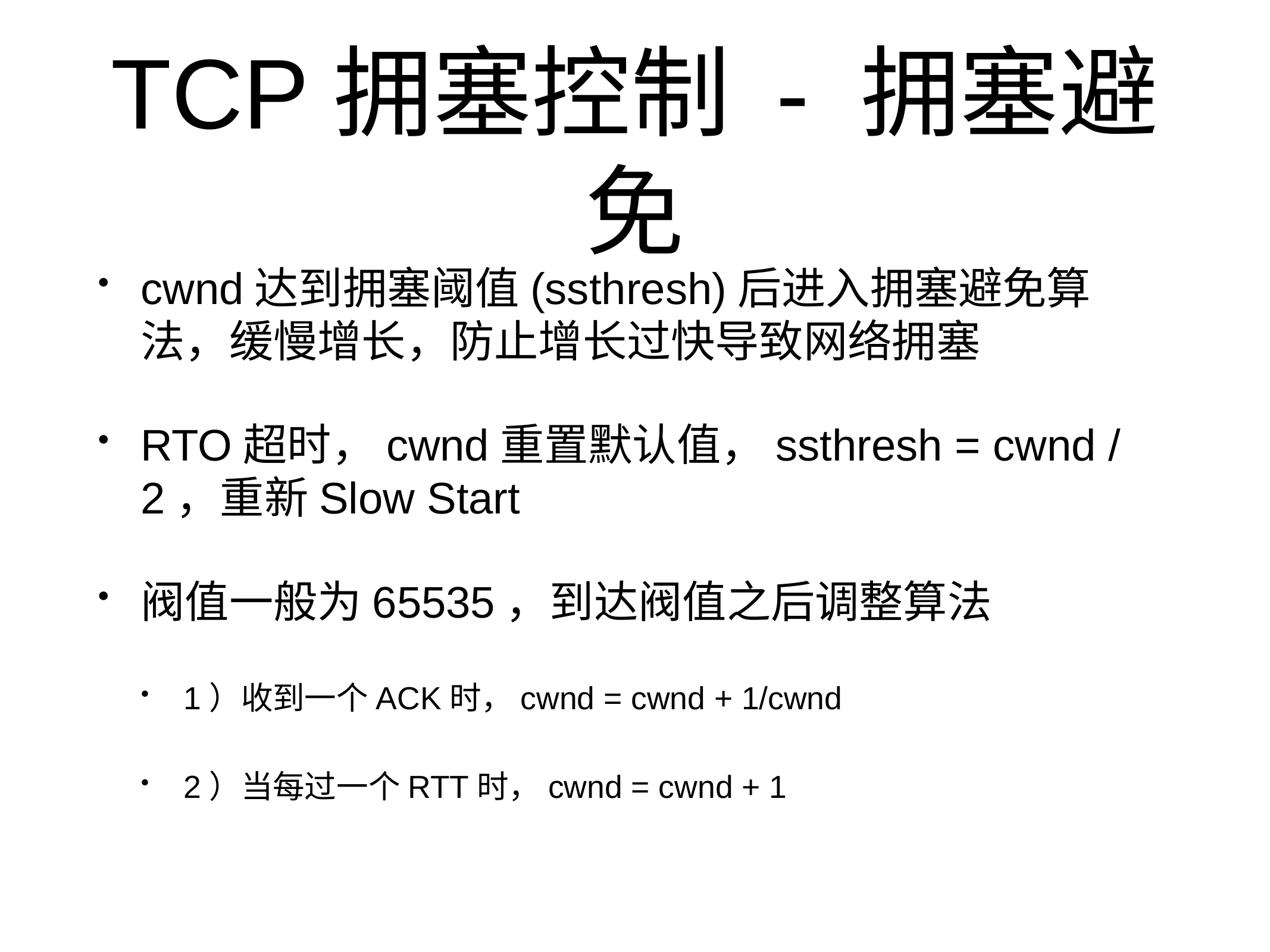

# TCP拥塞控制 - 拥塞避免
cwnd达到拥塞阈值(ssthresh)后进入拥塞避免算法，缓慢增长，防止增长过快导致网络拥塞
RTO超时，cwnd重置默认值，ssthresh = cwnd / 2，重新Slow Start
阀值一般为65535，到达阀值之后调整算法
1）收到一个ACK时，cwnd = cwnd + 1/cwnd
2）当每过一个RTT时，cwnd = cwnd + 1